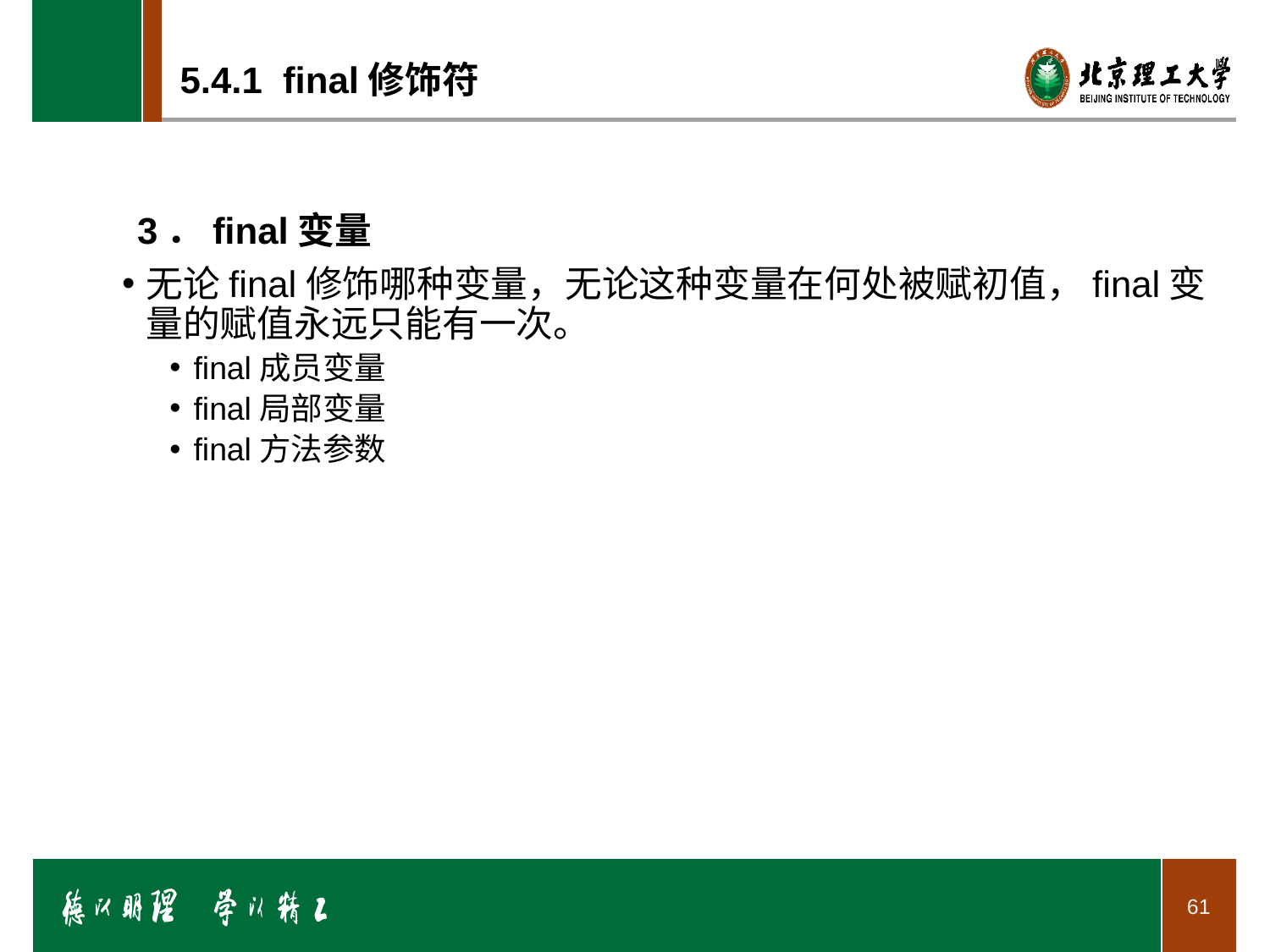

# 5.4.1  final修饰符
3．final变量
无论final修饰哪种变量，无论这种变量在何处被赋初值，final变量的赋值永远只能有一次。
final成员变量
final局部变量
final方法参数